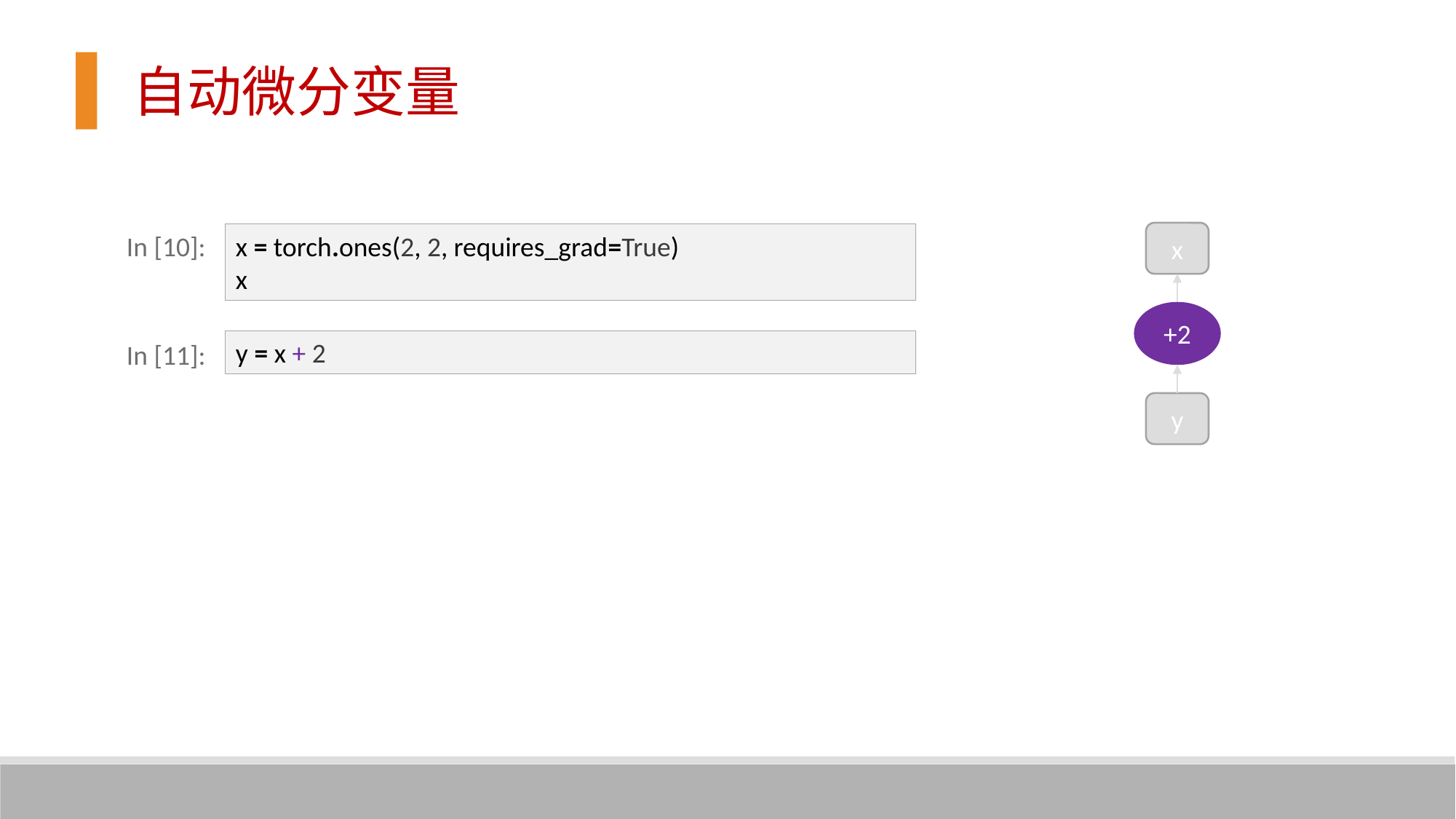

自动微分变量
x
In [10]:
x = torch.ones(2, 2, requires_grad=True)
x
+2
y = x + 2
In [11]:
y